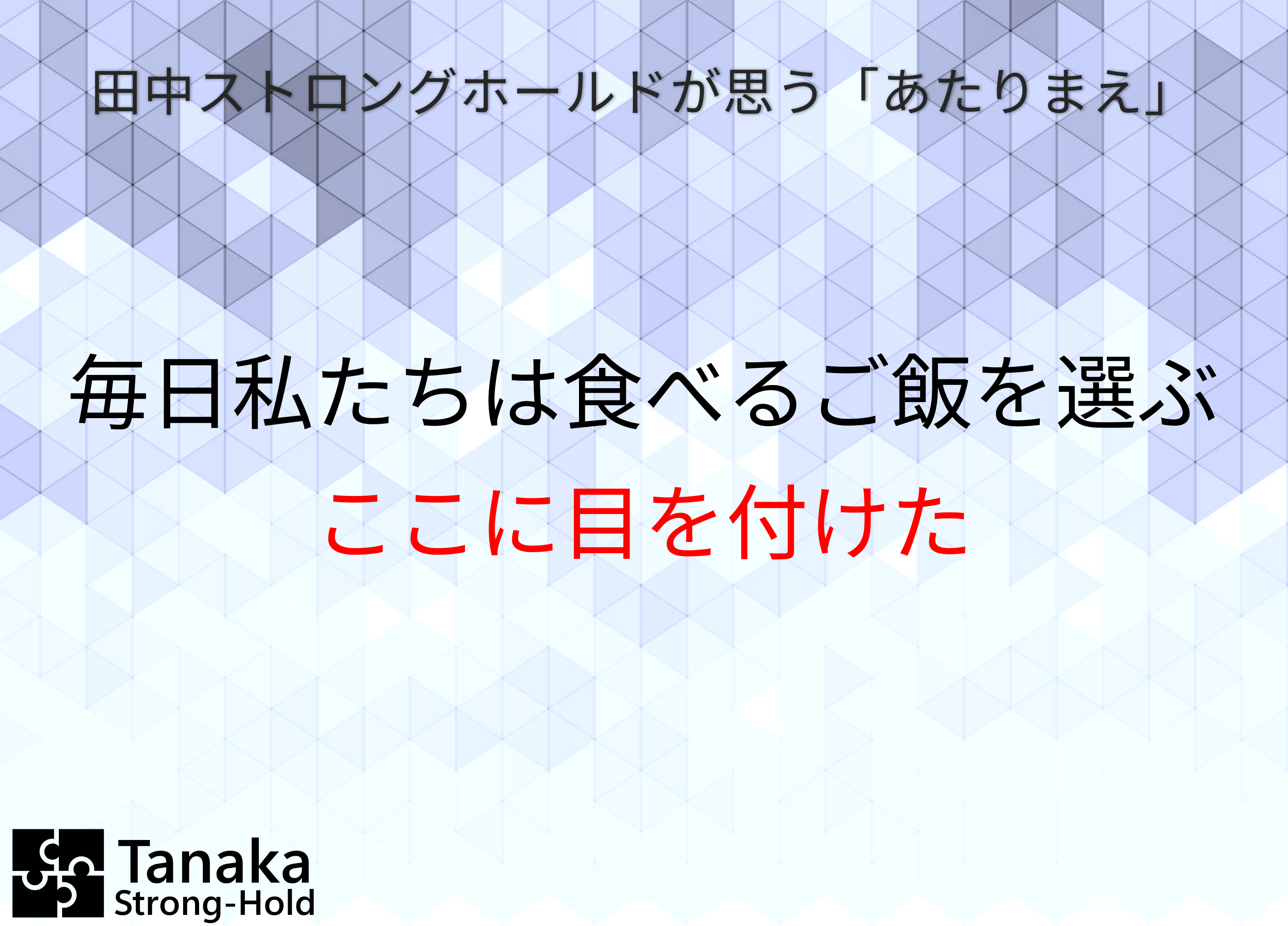

# 田中ストロングホールドが思う「あたりまえ」
毎日私たちは食べるご飯を選ぶ
ここに目を付けた